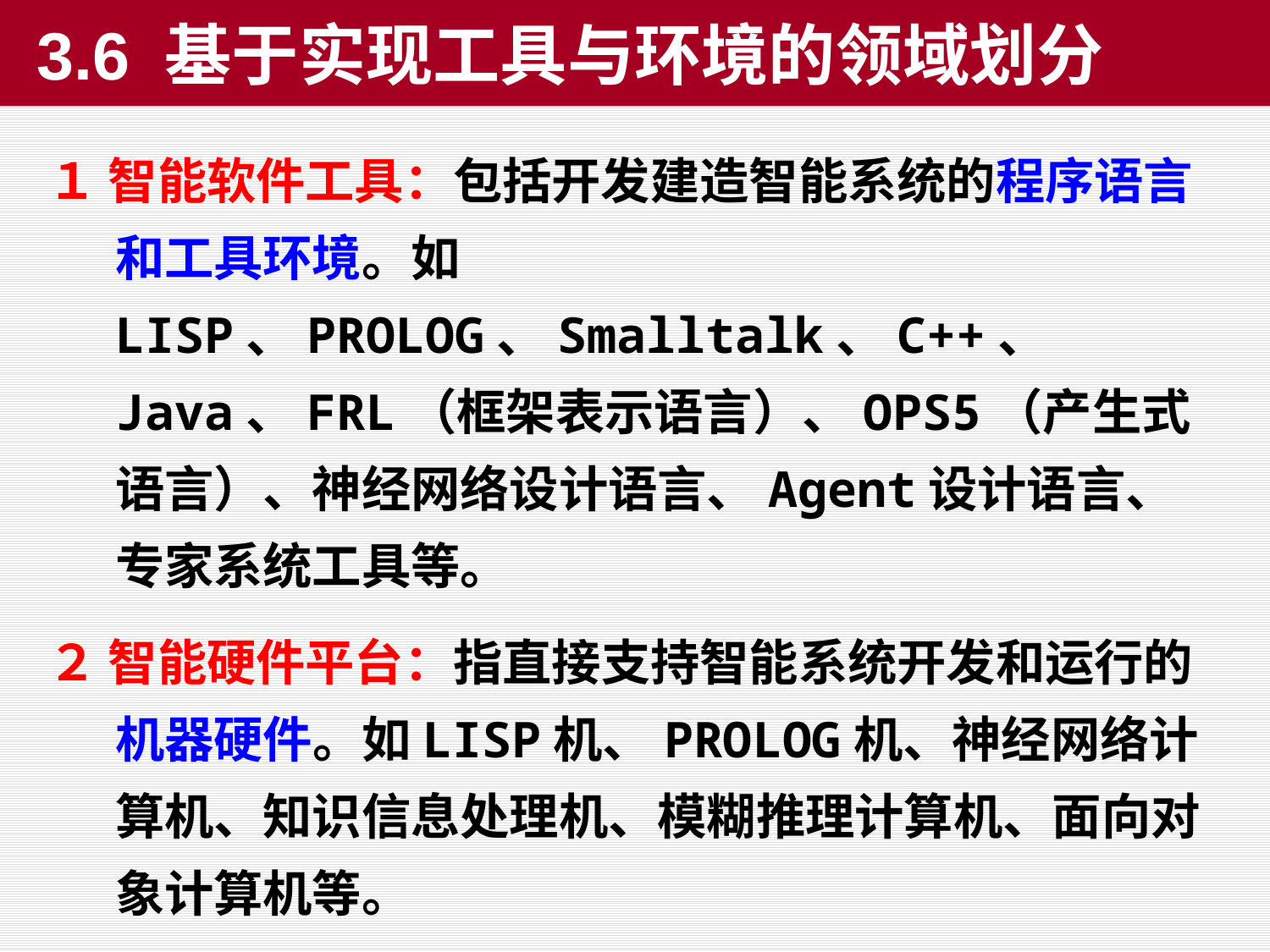

3.6 基于实现工具与环境的领域划分
１ 智能软件工具：包括开发建造智能系统的程序语言和工具环境。如LISP、PROLOG、Smalltalk、C++、 Java、FRL（框架表示语言）、OPS5（产生式语言）、神经网络设计语言、Agent设计语言、专家系统工具等。
２ 智能硬件平台：指直接支持智能系统开发和运行的机器硬件。如LISP机、PROLOG机、神经网络计算机、知识信息处理机、模糊推理计算机、面向对象计算机等。